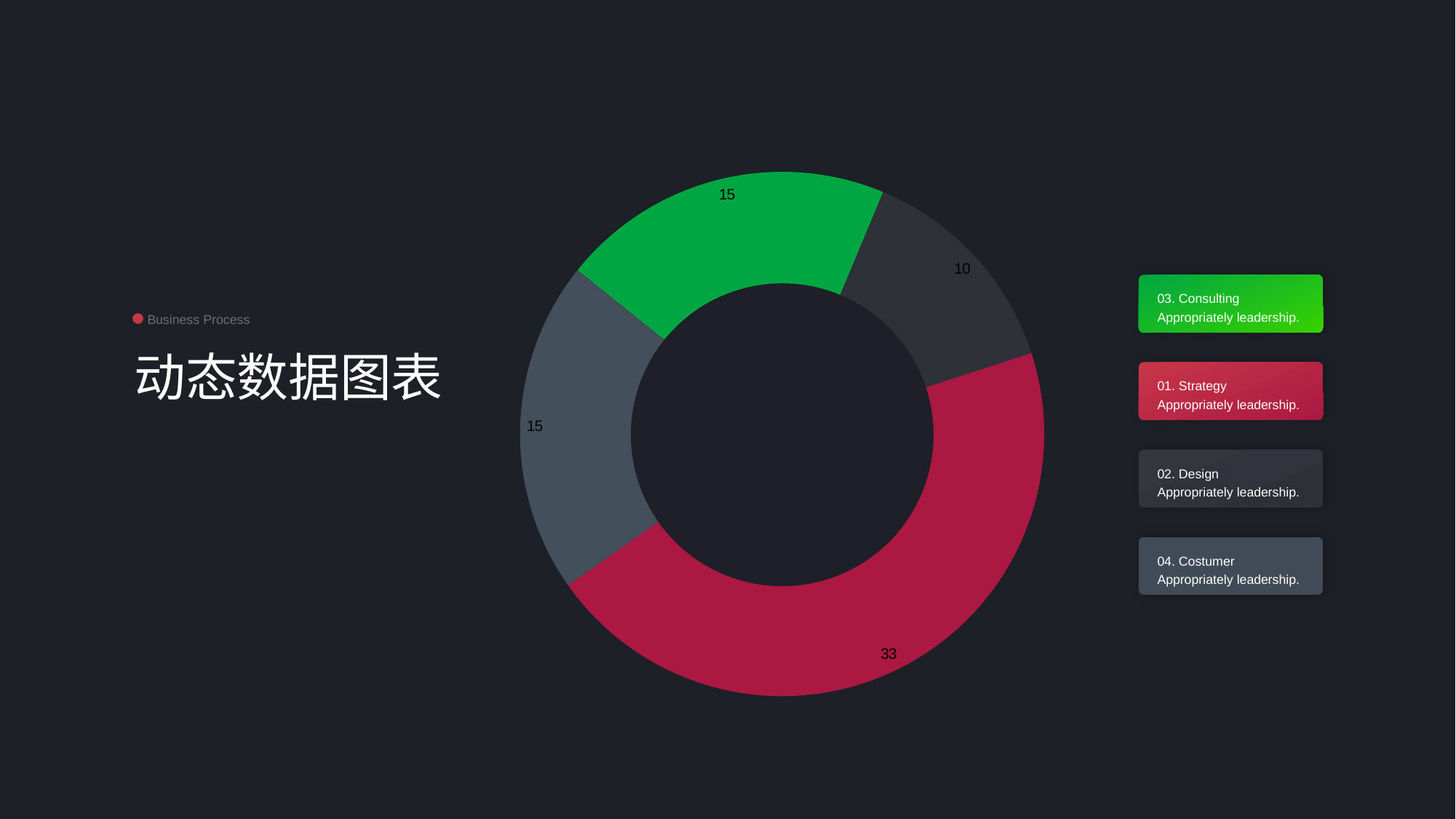

### Chart

| Category | Sales |
|---|---|
| 1 | 33.0 |
| 2 | 15.0 |
| 3 | 15.0 |
| 4 | 10.0 |
03. Consulting
Appropriately leadership.

Business Process

动态数据图表

01. Strategy
Appropriately leadership.

02. Design
Appropriately leadership.

04. Costumer
Appropriately leadership.